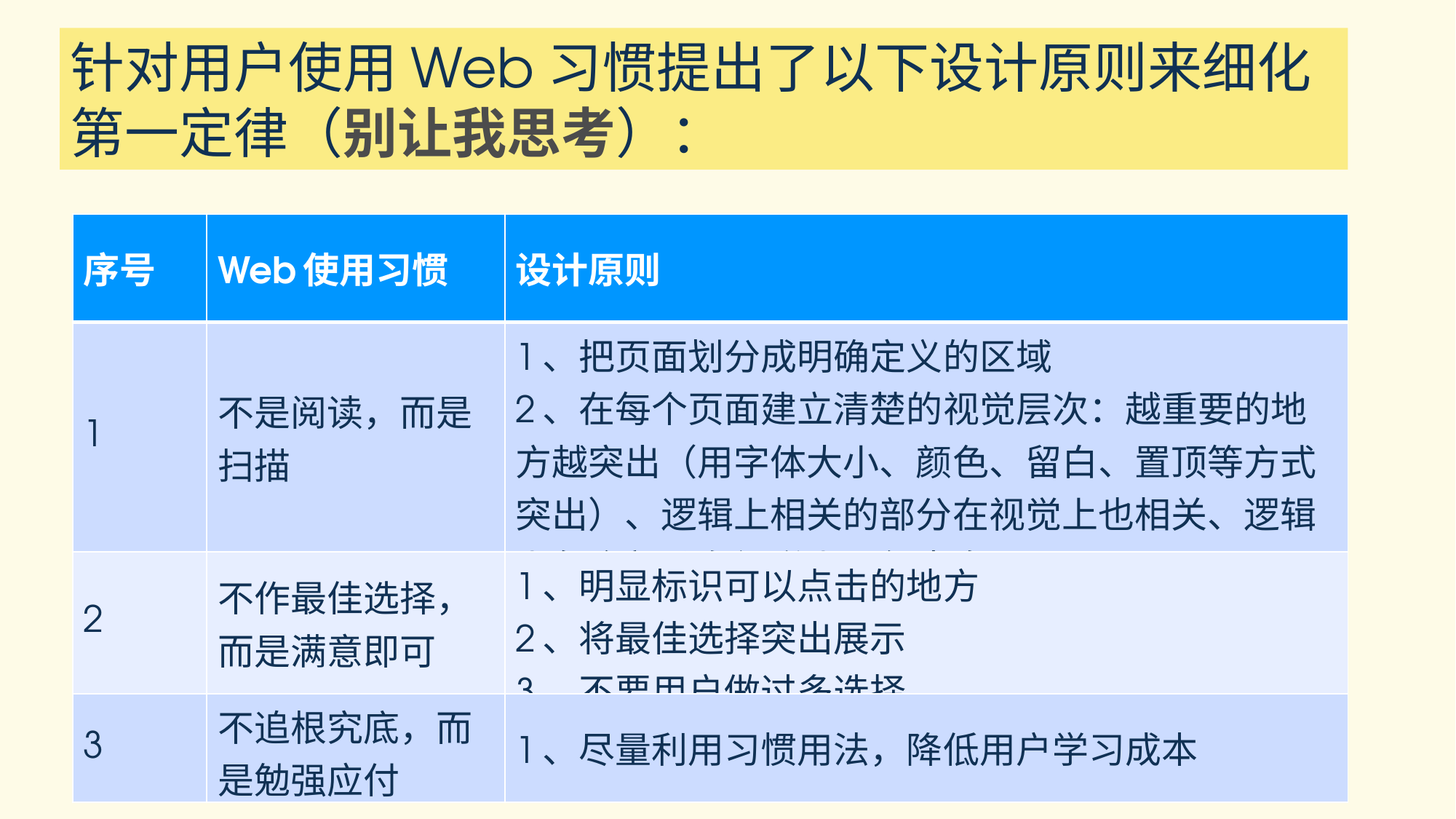

针对用户使用Web习惯提出了以下设计原则来细化第一定律（别让我思考）：
| 序号 | Web使用习惯 | 设计原则 |
| --- | --- | --- |
| 1 | 不是阅读，而是扫描 | 1、把页面划分成明确定义的区域 2、在每个页面建立清楚的视觉层次：越重要的地方越突出（用字体大小、颜色、留白、置顶等方式突出）、逻辑上相关的部分在视觉上也相关、逻辑上包含部分在视觉上进行嵌套 |
| 2 | 不作最佳选择，而是满意即可 | 1、明显标识可以点击的地方 2、将最佳选择突出展示 3、不要用户做过多选择 |
| 3 | 不追根究底，而是勉强应付 | 1、尽量利用习惯用法，降低用户学习成本 |